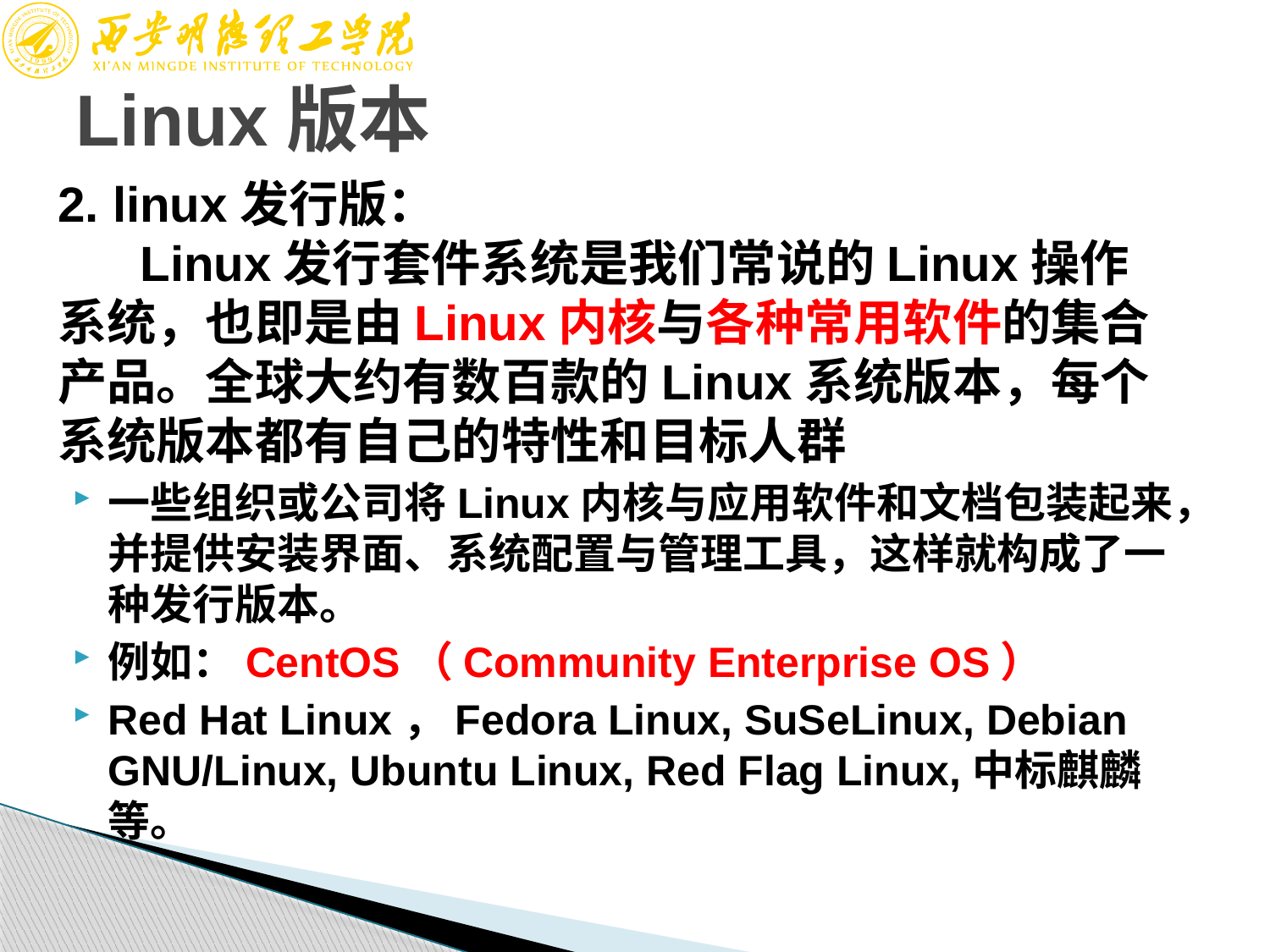

# Linux版本
2. linux发行版：
      Linux发行套件系统是我们常说的Linux操作系统，也即是由Linux内核与各种常用软件的集合产品。全球大约有数百款的Linux系统版本，每个系统版本都有自己的特性和目标人群
一些组织或公司将Linux内核与应用软件和文档包装起来，并提供安装界面、系统配置与管理工具，这样就构成了一种发行版本。
例如：CentOS（Community Enterprise OS）
Red Hat Linux，Fedora Linux, SuSeLinux, Debian GNU/Linux, Ubuntu Linux, Red Flag Linux,中标麒麟等。